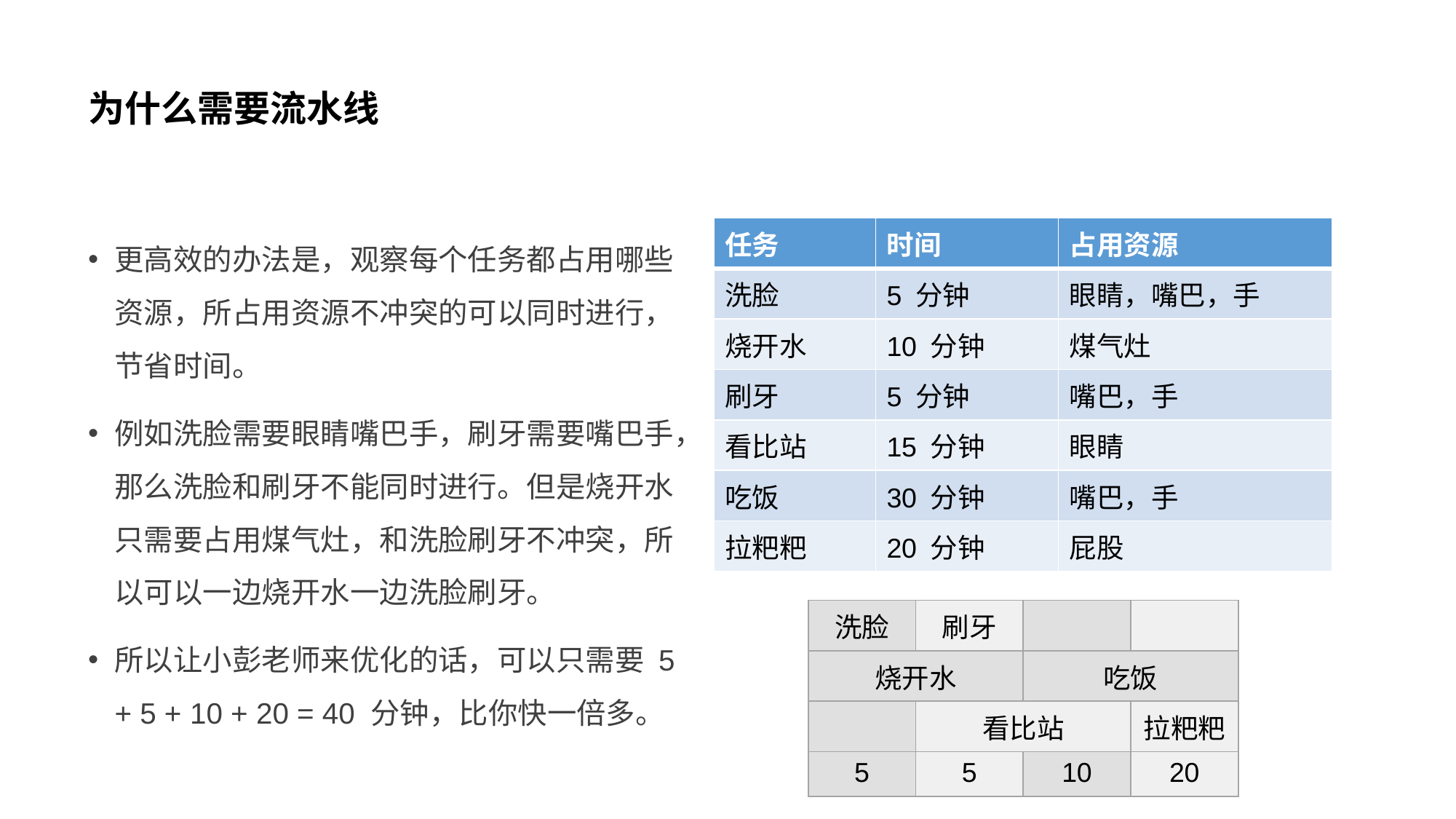

# 为什么需要流水线
更高效的办法是，观察每个任务都占用哪些资源，所占用资源不冲突的可以同时进行，节省时间。
例如洗脸需要眼睛嘴巴手，刷牙需要嘴巴手，那么洗脸和刷牙不能同时进行。但是烧开水只需要占用煤气灶，和洗脸刷牙不冲突，所以可以一边烧开水一边洗脸刷牙。
所以让小彭老师来优化的话，可以只需要 5 + 5 + 10 + 20 = 40 分钟，比你快一倍多。
| 任务 | 时间 | 占用资源 |
| --- | --- | --- |
| 洗脸 | 5 分钟 | 眼睛，嘴巴，手 |
| 烧开水 | 10 分钟 | 煤气灶 |
| 刷牙 | 5 分钟 | 嘴巴，手 |
| 看比站 | 15 分钟 | 眼睛 |
| 吃饭 | 30 分钟 | 嘴巴，手 |
| 拉粑粑 | 20 分钟 | 屁股 |
| 洗脸 | 刷牙 |  |  |
| --- | --- | --- | --- |
| 烧开水 |  | 吃饭 |  |
|  | 看比站 |  | 拉粑粑 |
| 5 | 5 | 10 | 20 |